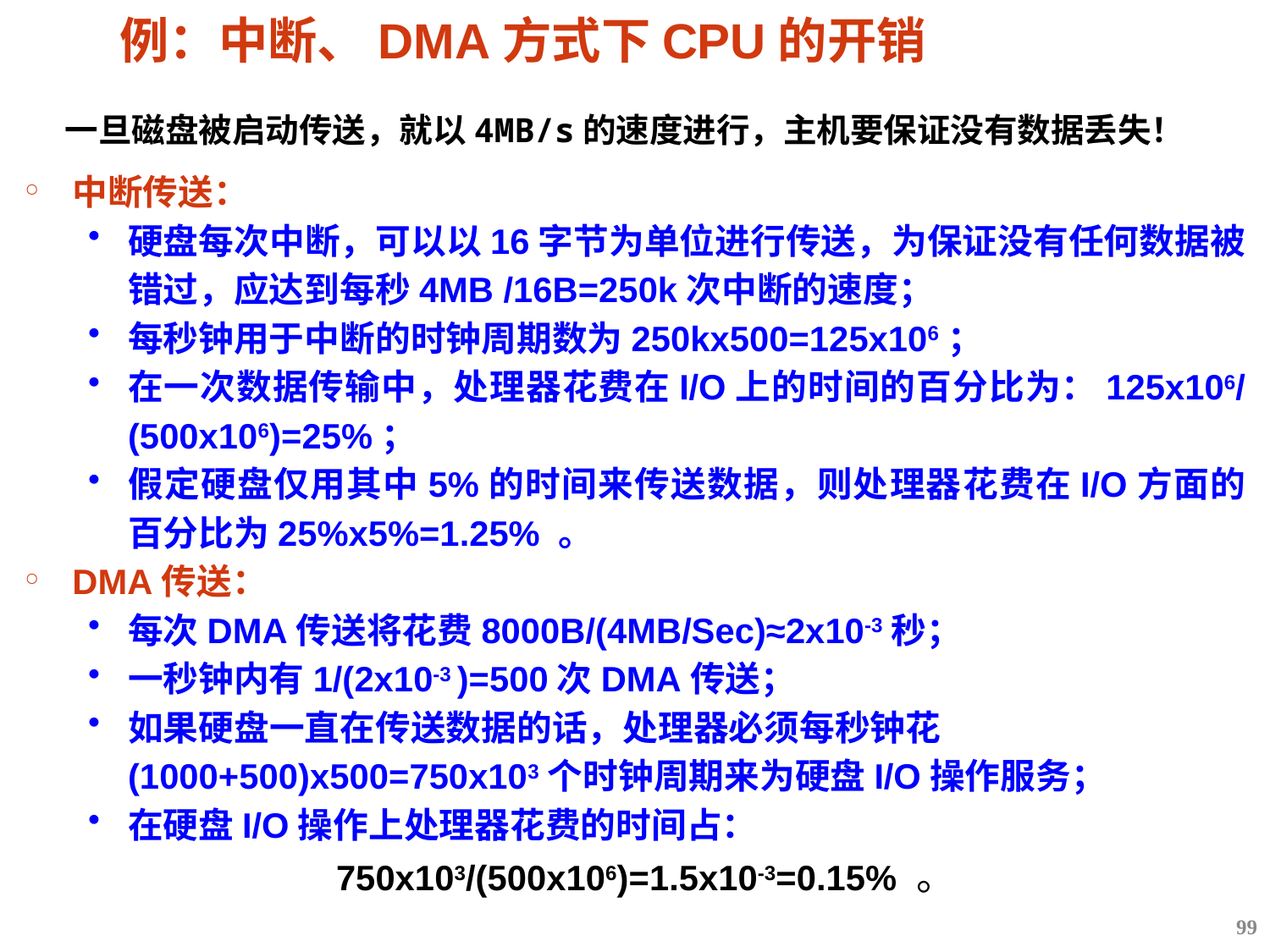

# 例：中断、DMA方式下CPU的开销
一旦磁盘被启动传送，就以4MB/s的速度进行，主机要保证没有数据丢失！
中断传送：
硬盘每次中断，可以以16字节为单位进行传送，为保证没有任何数据被错过，应达到每秒4MB /16B=250k次中断的速度；
每秒钟用于中断的时钟周期数为250kx500=125x106；
在一次数据传输中，处理器花费在I/O上的时间的百分比为：125x106/(500x106)=25%；
假定硬盘仅用其中5%的时间来传送数据，则处理器花费在I/O方面的百分比为25%x5%=1.25% 。
DMA传送：
每次DMA传送将花费8000B/(4MB/Sec)≈2x10-3秒；
一秒钟内有1/(2x10-3 )=500次DMA传送；
如果硬盘一直在传送数据的话，处理器必须每秒钟花 (1000+500)x500=750x103个时钟周期来为硬盘I/O操作服务；
在硬盘I/O操作上处理器花费的时间占：
                                750x103/(500x106)=1.5x10-3=0.15% 。
99